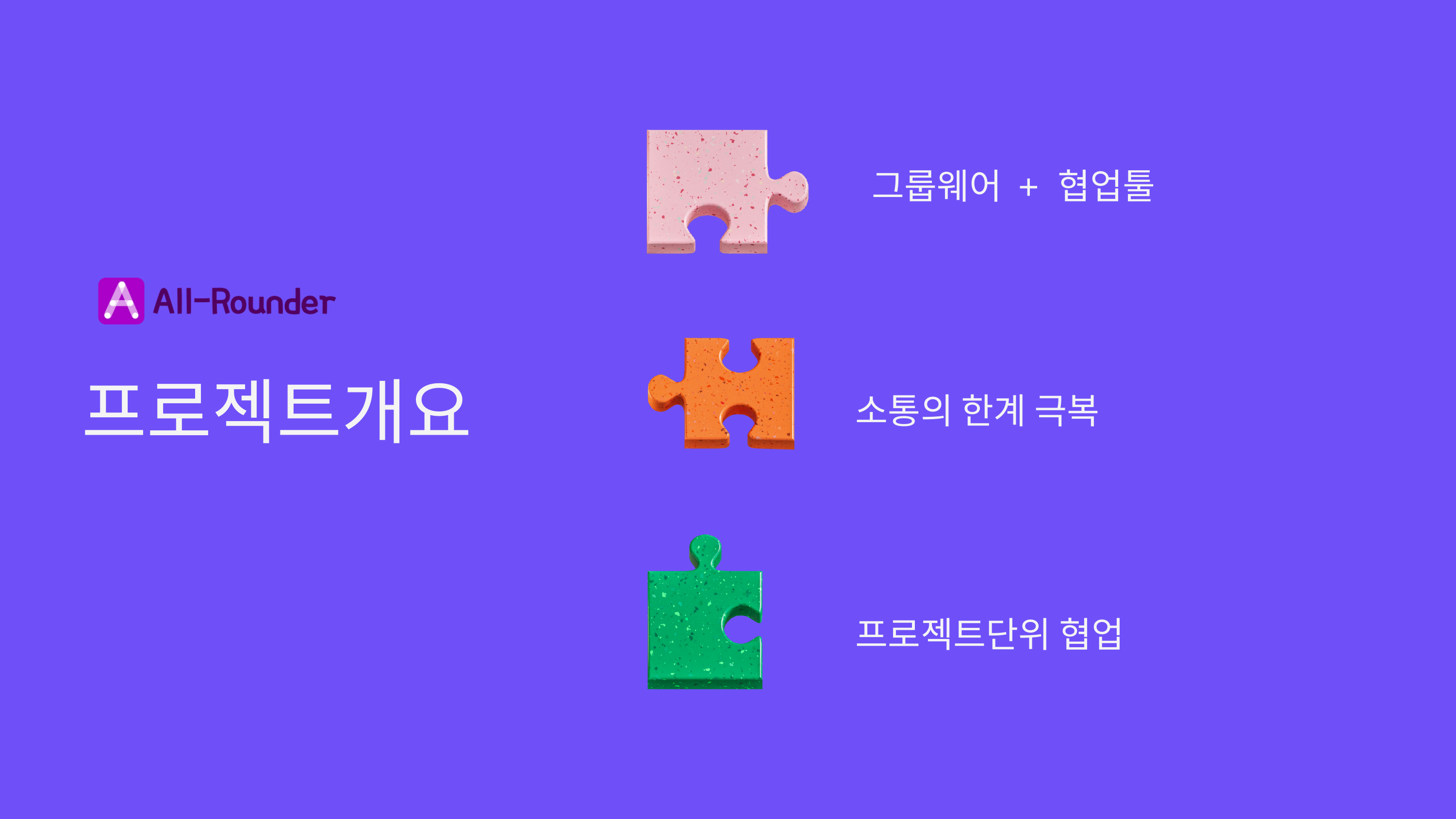

그룹웨어 + 협업툴

프로젝트개요
소통의 한계 극복

프로젝트단위 협업